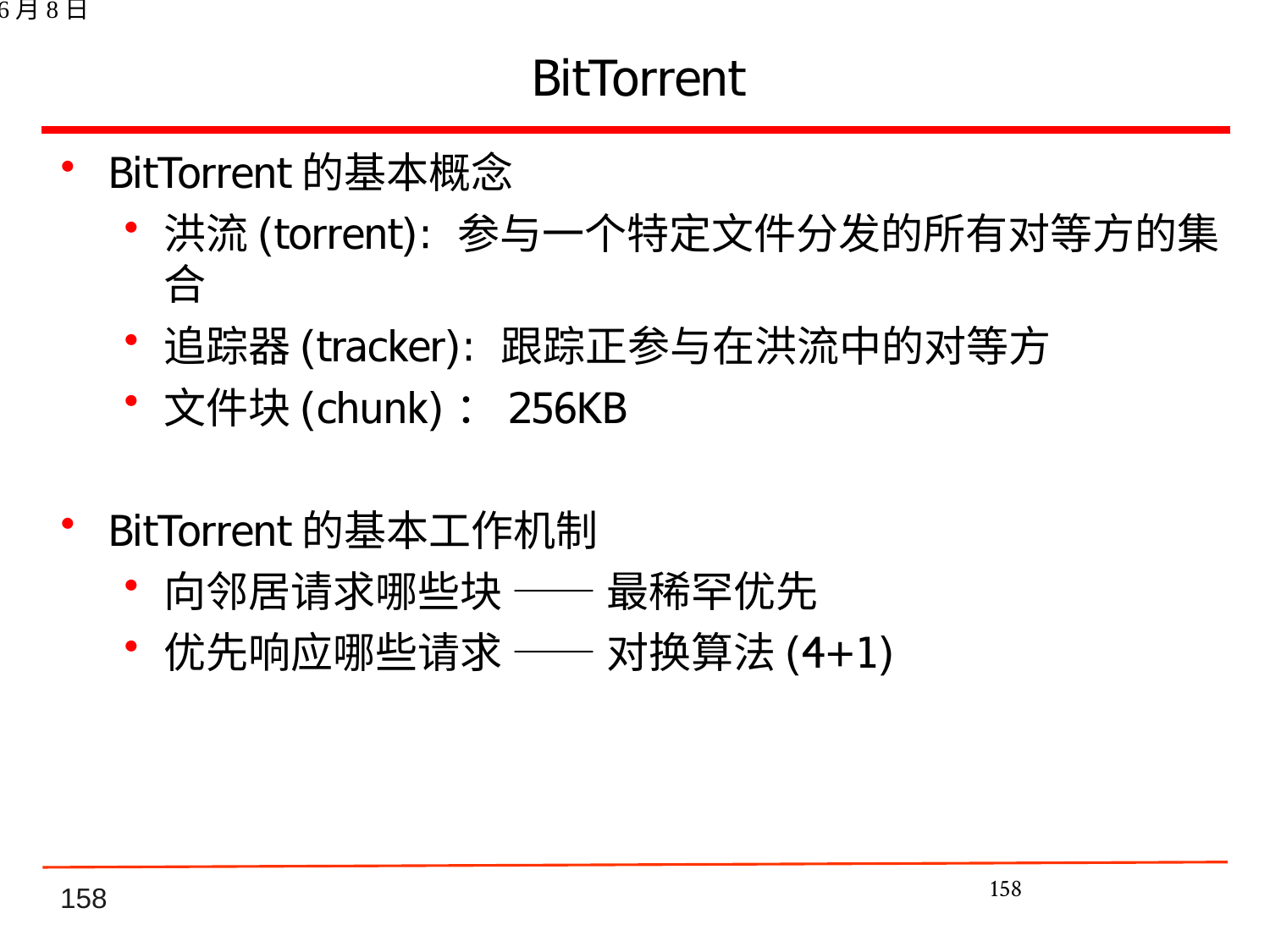

# BitTorrent
BitTorrent的基本概念
洪流(torrent): 参与一个特定文件分发的所有对等方的集合
追踪器(tracker): 跟踪正参与在洪流中的对等方
文件块(chunk)：256KB

BitTorrent的基本工作机制
向邻居请求哪些块 —— 最稀罕优先
优先响应哪些请求 —— 对换算法(4+1)
158
2021年6月8日